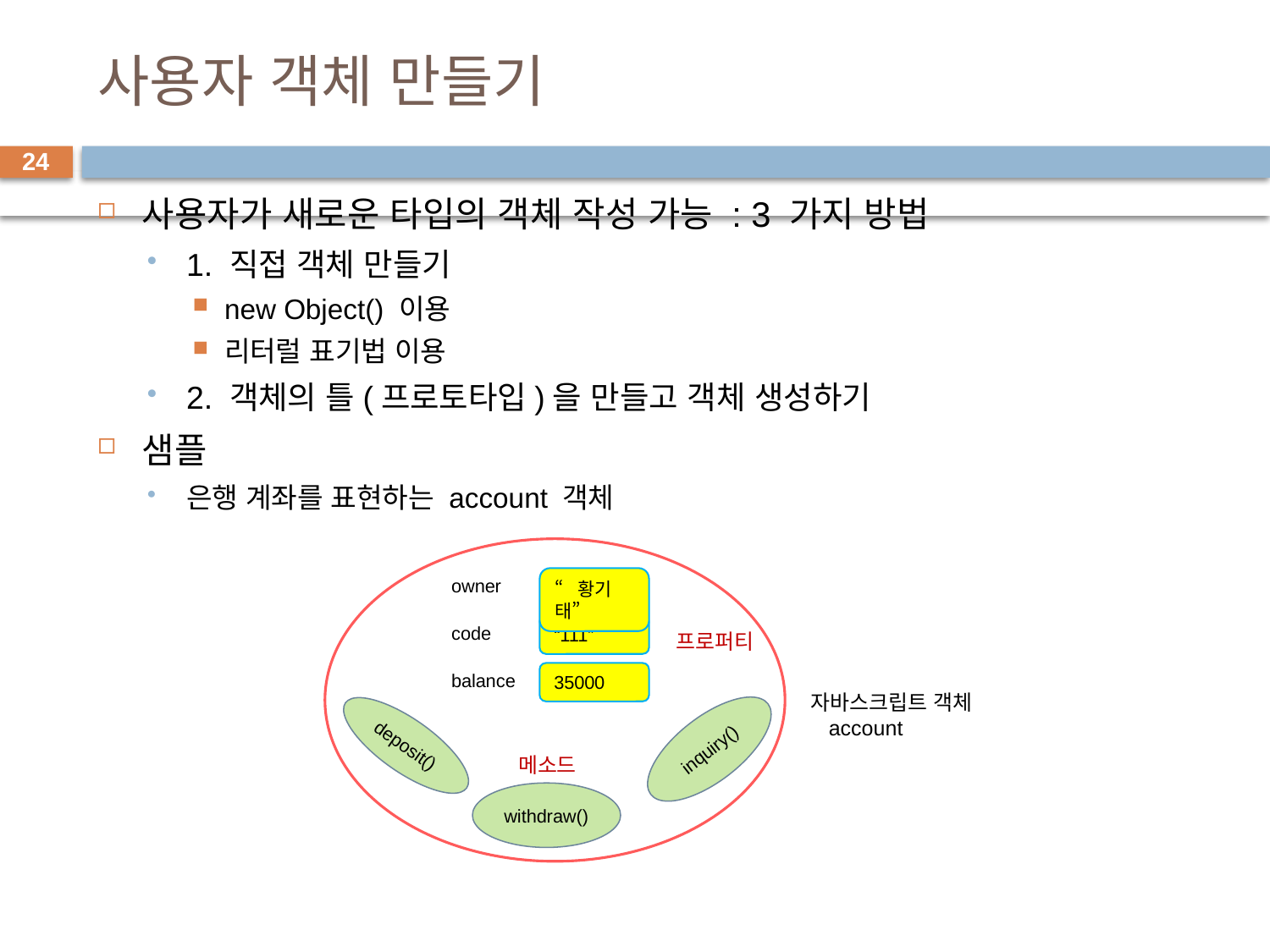

# 사용자 객체 만들기
24
사용자가 새로운 타입의 객체 작성 가능 : 3 가지 방법
1. 직접 객체 만들기
new Object() 이용
리터럴 표기법 이용
2. 객체의 틀(프로토타입)을 만들고 객체 생성하기
샘플
은행 계좌를 표현하는 account 객체

owner
“황기태”
code
“111”
프로퍼티
balance
35000
자바스크립트 객체
   account
inquiry()
deposit()
메소드
withdraw()